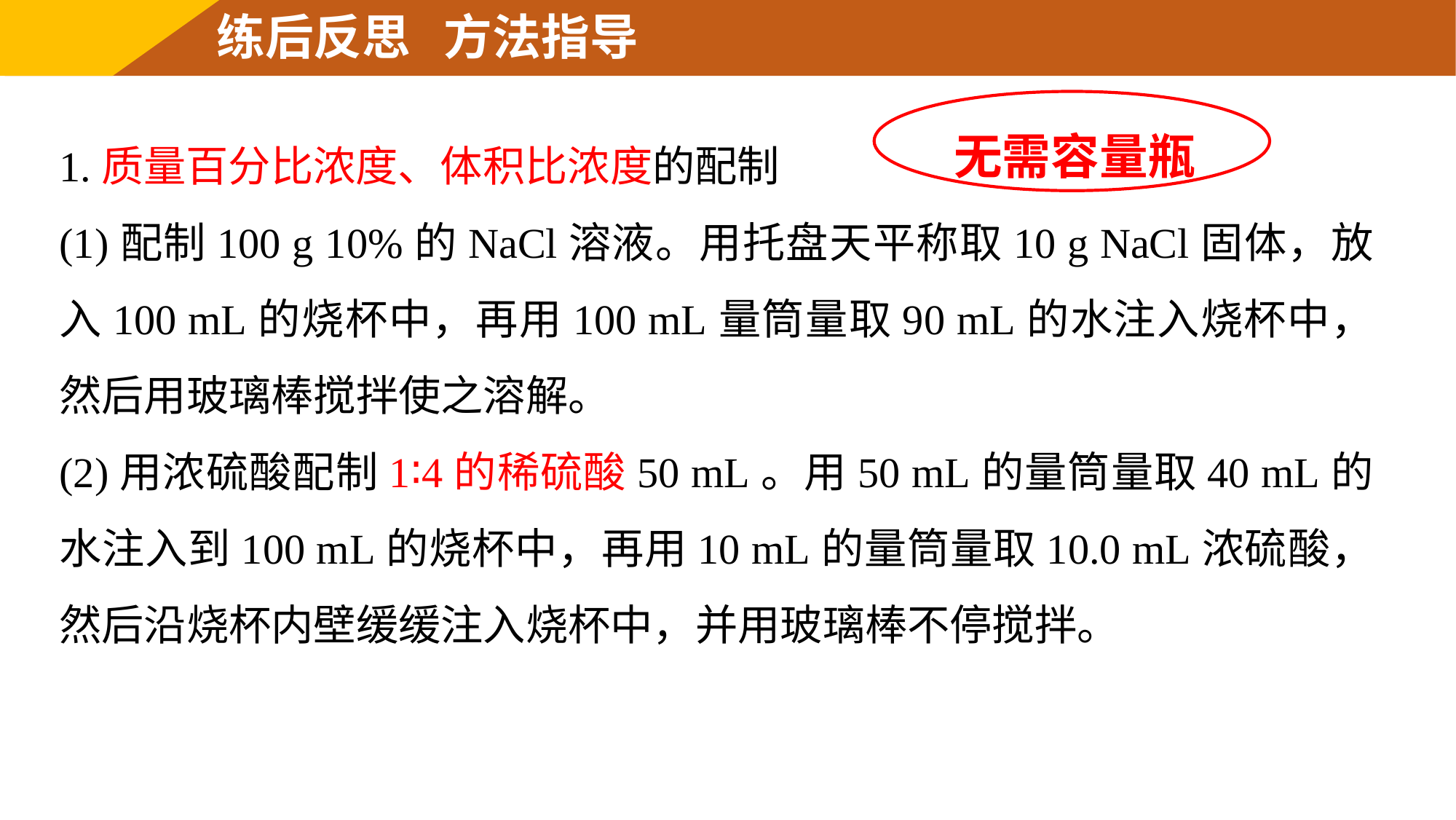

练后反思   方法指导

无需容量瓶
1.质量百分比浓度、体积比浓度的配制
(1)配制100 g 10%的NaCl溶液。用托盘天平称取10 g NaCl固体，放入100 mL的烧杯中，再用100 mL量筒量取90 mL的水注入烧杯中，然后用玻璃棒搅拌使之溶解。
(2)用浓硫酸配制1∶4的稀硫酸50 mL。用50 mL的量筒量取40 mL的水注入到100 mL的烧杯中，再用10 mL的量筒量取10.0 mL浓硫酸，然后沿烧杯内壁缓缓注入烧杯中，并用玻璃棒不停搅拌。